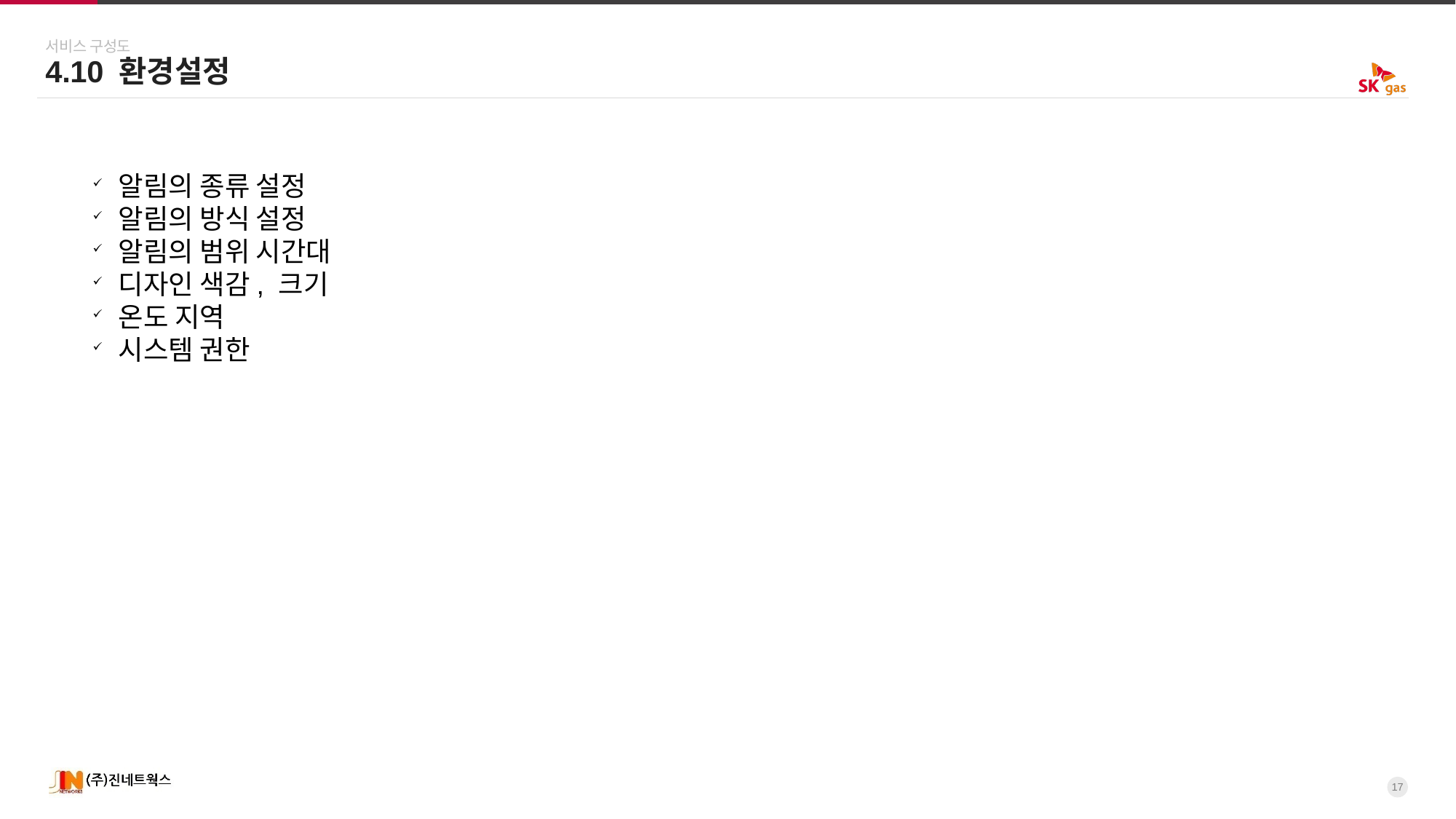

서비스 구성도
4.10 환경설정
알림의 종류 설정
알림의 방식 설정
알림의 범위 시간대
디자인 색감, 크기
온도 지역
시스템 권한